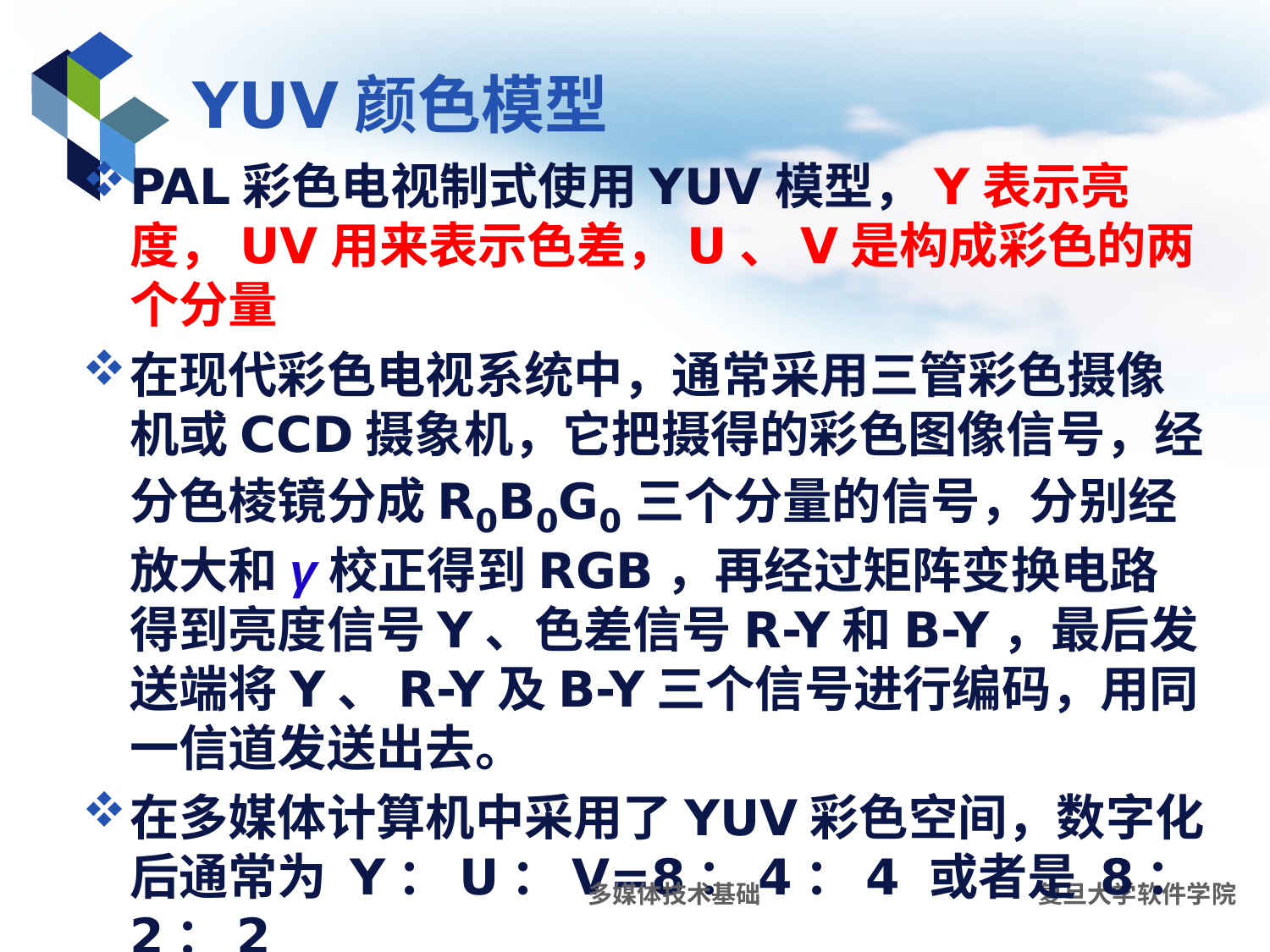

# YUV颜色模型
PAL彩色电视制式使用YUV模型，Y表示亮度，UV用来表示色差，U、V是构成彩色的两个分量
在现代彩色电视系统中，通常采用三管彩色摄像机或CCD摄象机，它把摄得的彩色图像信号，经分色棱镜分成R0B0G0三个分量的信号，分别经放大和γ校正得到RGB，再经过矩阵变换电路得到亮度信号Y、色差信号R-Y和B-Y，最后发送端将Y、R-Y及B-Y三个信号进行编码，用同一信道发送出去。
在多媒体计算机中采用了YUV彩色空间，数字化后通常为 Y：U：V=8：4：4 或者是 8：2：2

多媒体技术基础